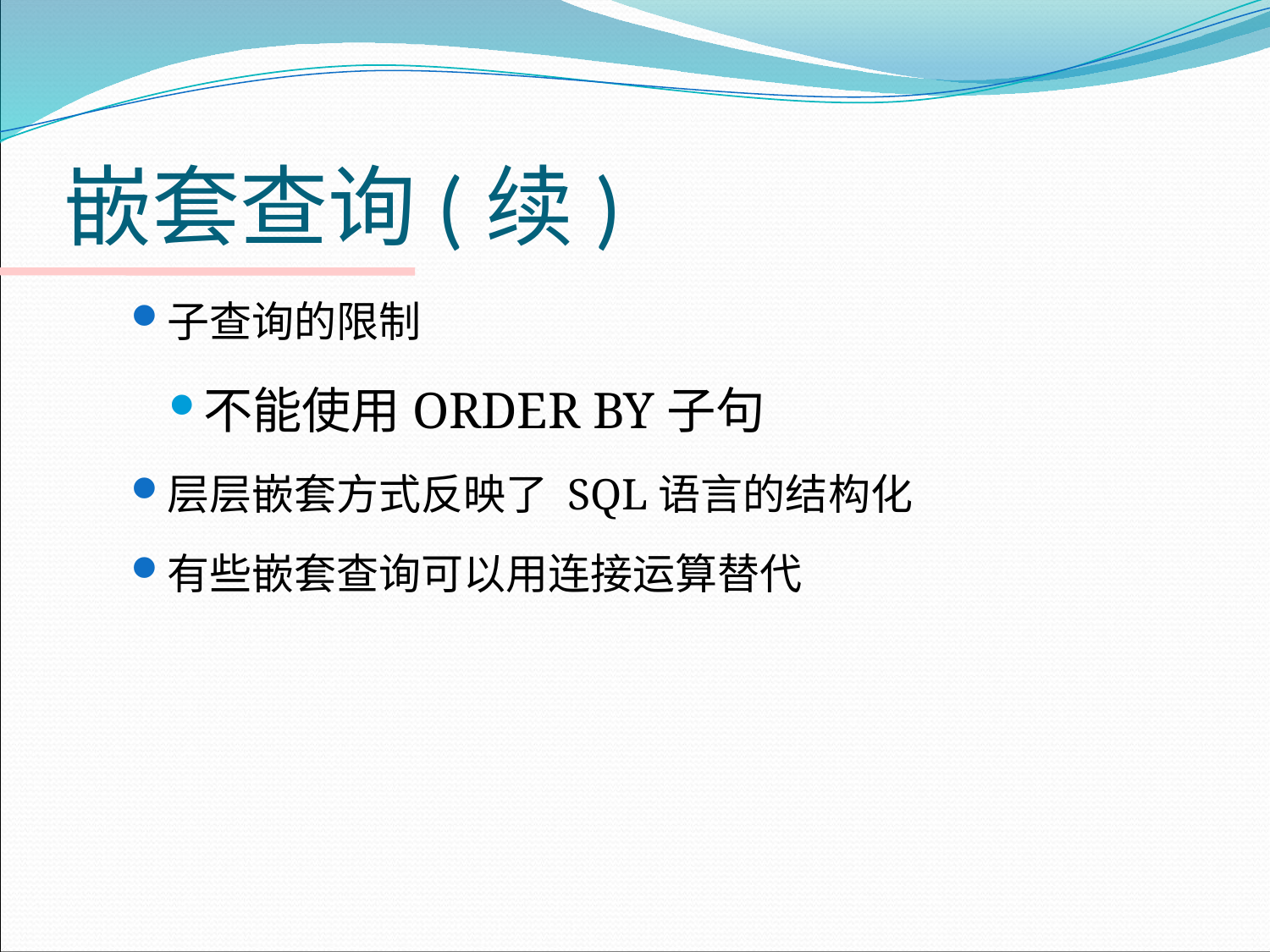

# 嵌套查询(续)
子查询的限制
不能使用ORDER BY子句
层层嵌套方式反映了 SQL语言的结构化
有些嵌套查询可以用连接运算替代

311